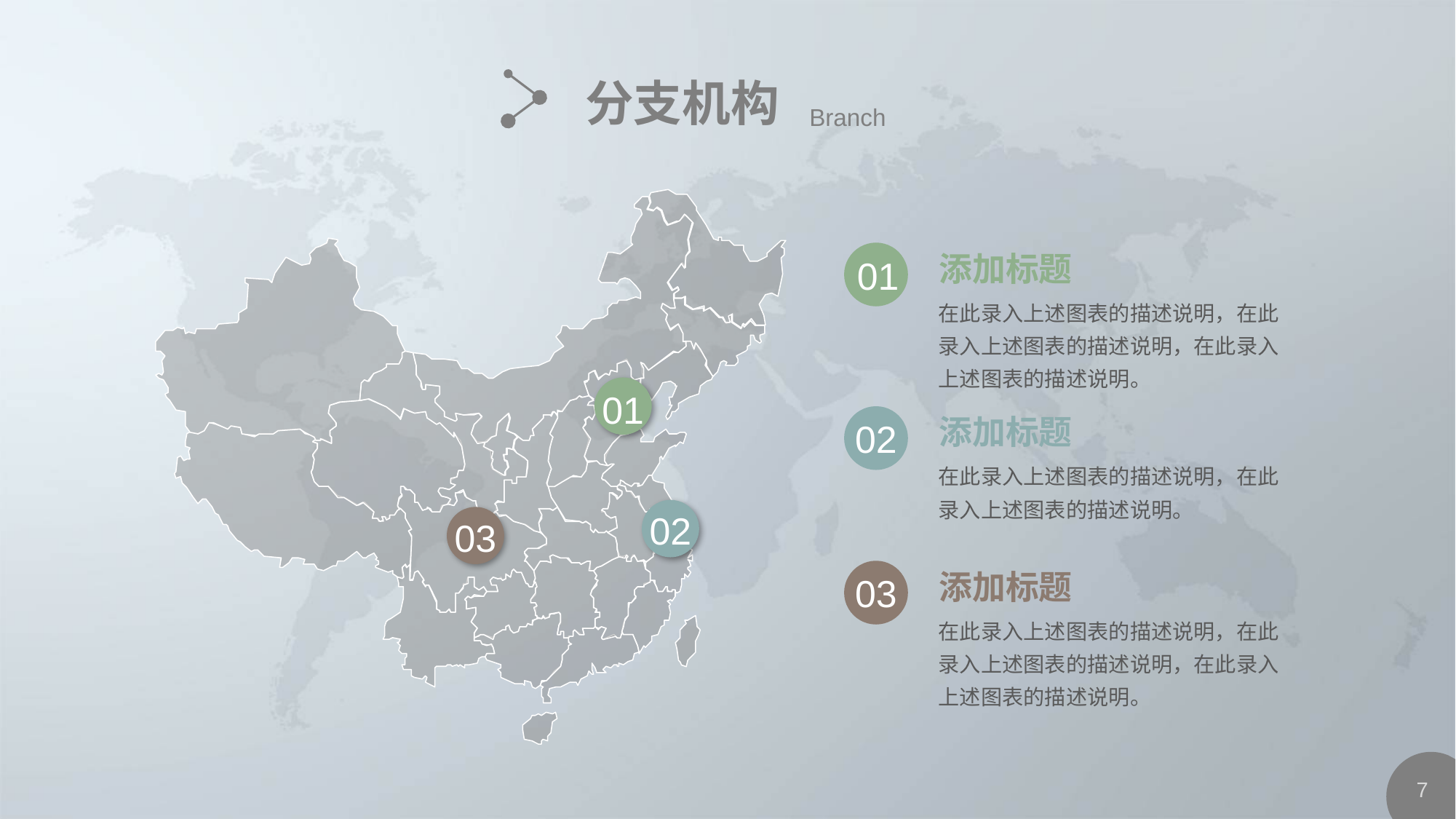

分支机构
Branch

添加标题

01
在此录入上述图表的描述说明，在此录入上述图表的描述说明，在此录入上述图表的描述说明。

01
添加标题

02
在此录入上述图表的描述说明，在此录入上述图表的描述说明。

02

03
添加标题

03
在此录入上述图表的描述说明，在此录入上述图表的描述说明，在此录入上述图表的描述说明。